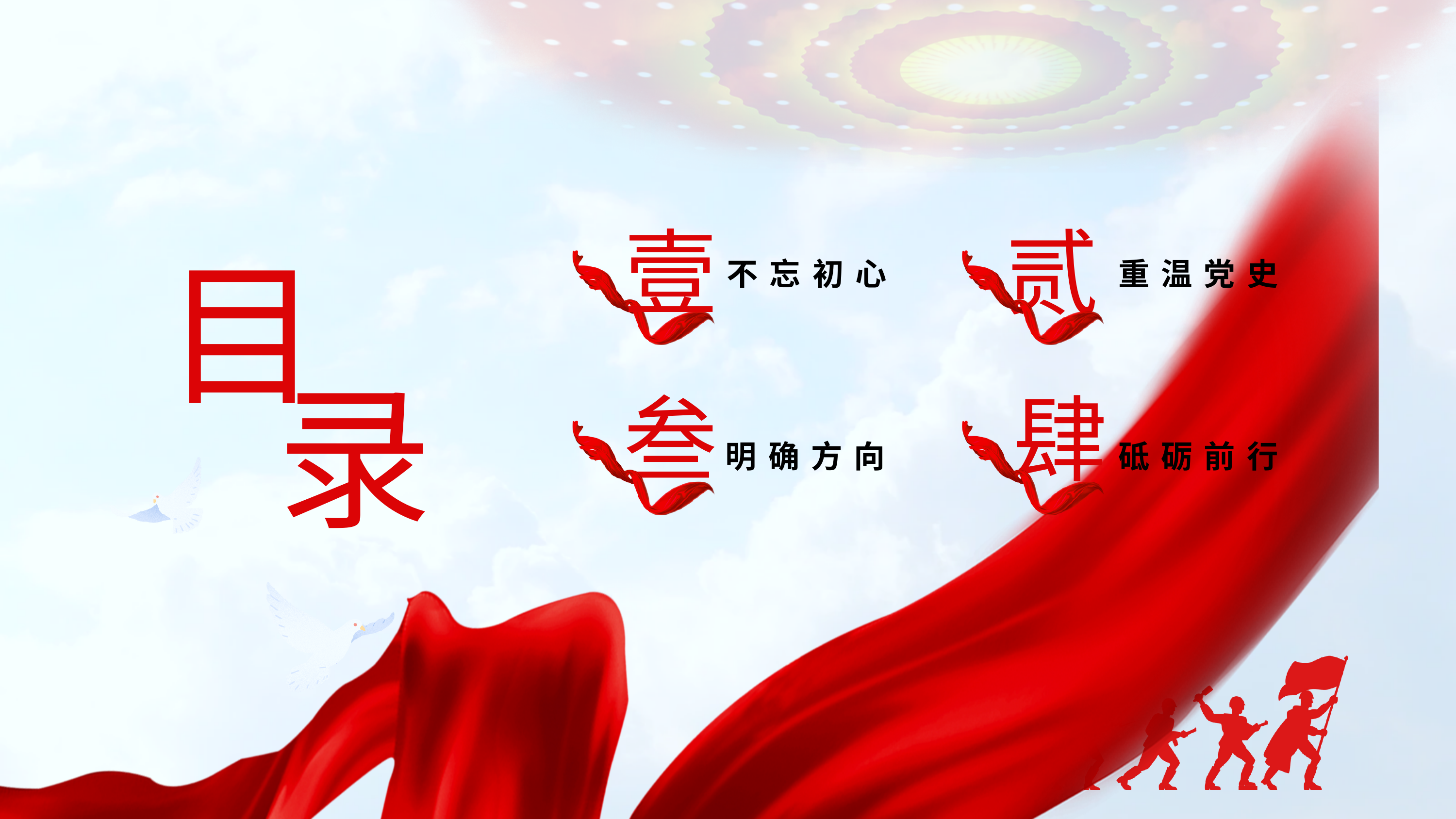

壹
贰
目
不忘初心
重温党史

录
叁
肆

明确方向
砥砺前行